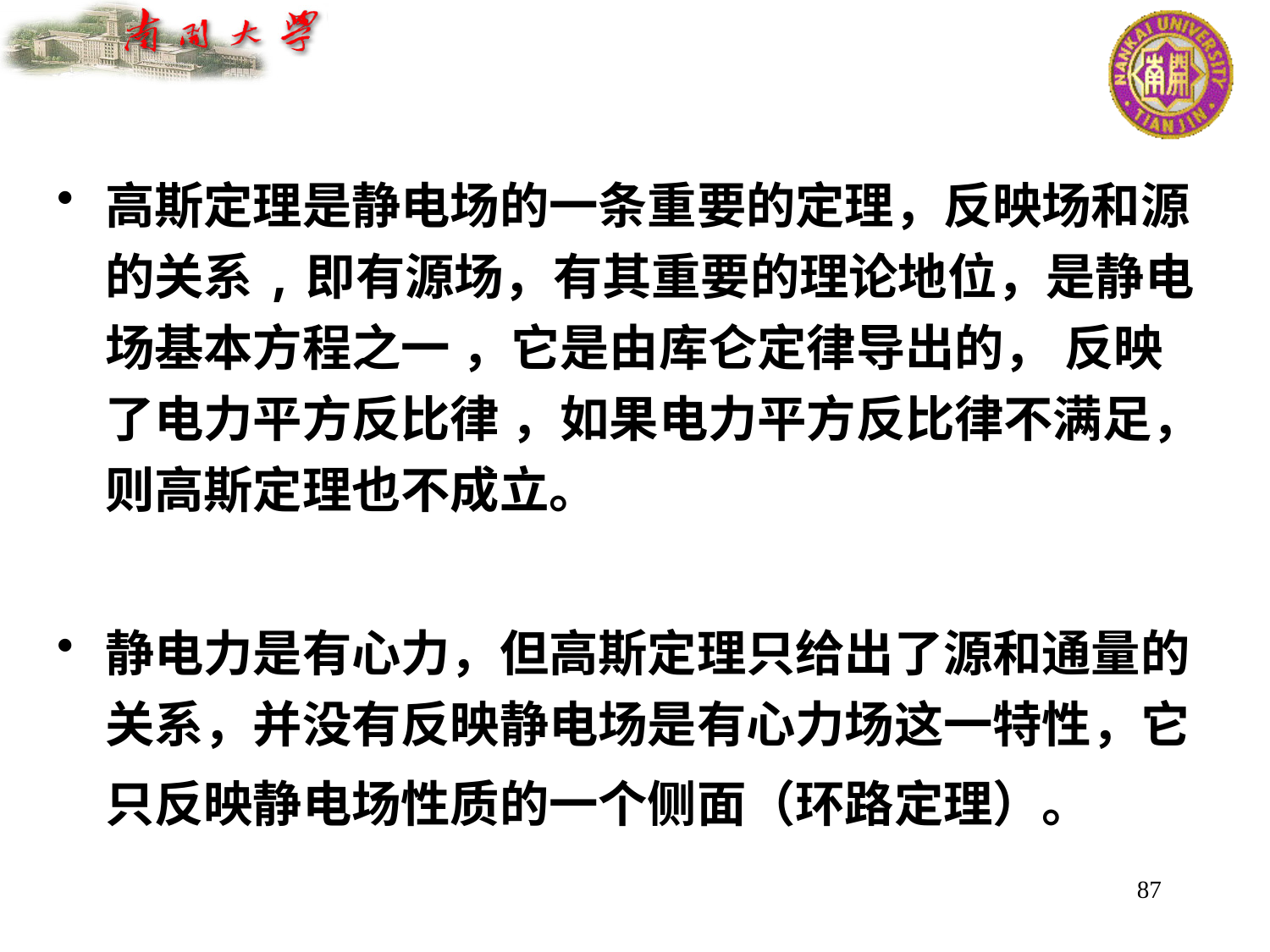

高斯定理是静电场的一条重要的定理，反映场和源的关系,即有源场，有其重要的理论地位，是静电场基本方程之一 ，它是由库仑定律导出的， 反映了电力平方反比律 ，如果电力平方反比律不满足，则高斯定理也不成立。

静电力是有心力，但高斯定理只给出了源和通量的关系，并没有反映静电场是有心力场这一特性，它只反映静电场性质的一个侧面（环路定理）。
87